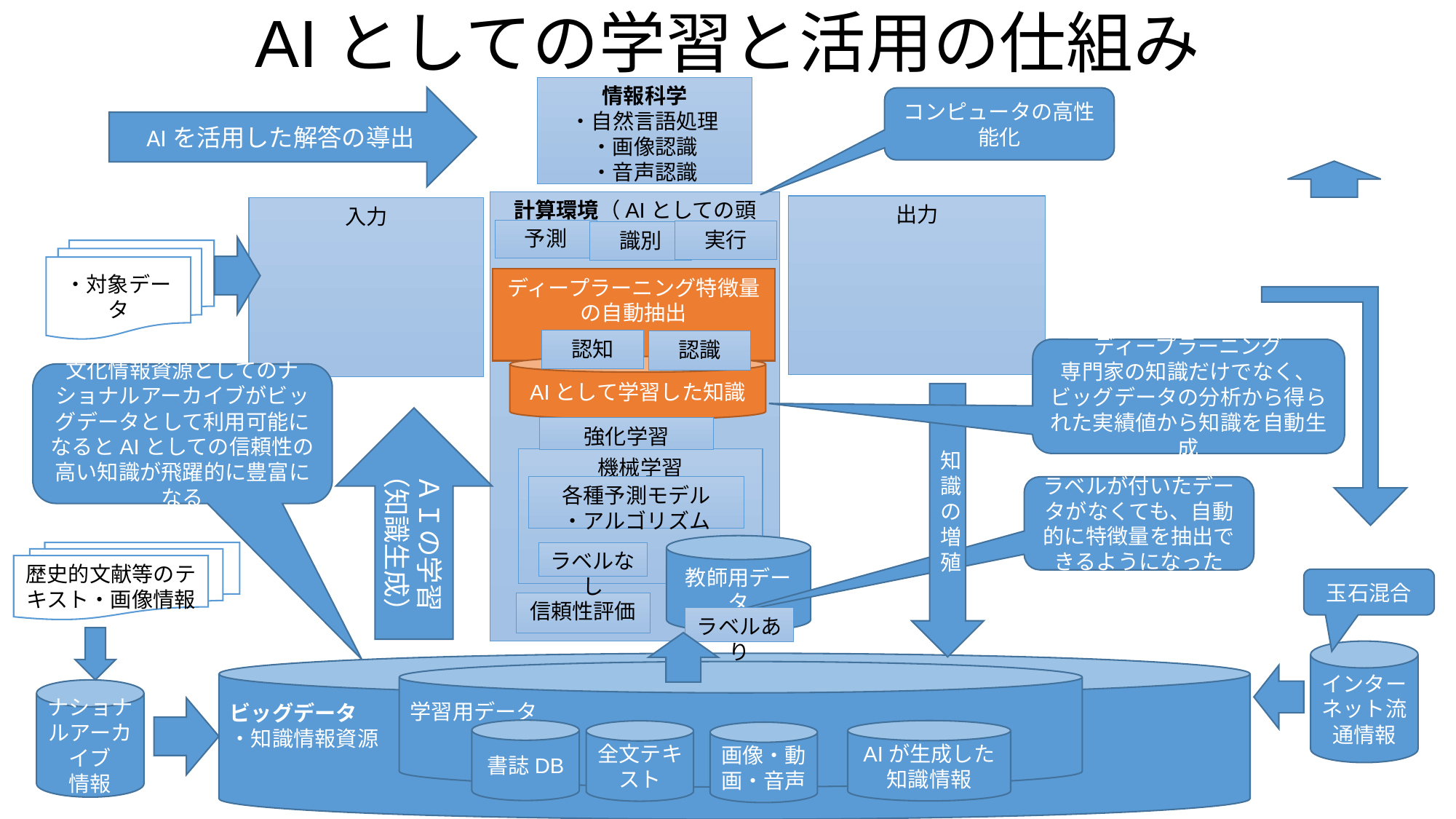

# AIとしての学習と活用の仕組み
情報科学
・自然言語処理
・画像認識
・音声認識
AIを活用した解答の導出
コンピュータの高性能化
企画
・戦略企画会議
・PMO体制
予算要求

・IT戦略基本方針
・IT化構想
・システム化計画
・予算要求資料
計算環境（AIとしての頭脳）
出力
入力
予測
実行
識別

・対象データ
ディープラーニング特徴量の自動抽出

システム化要件定義準備
企画
・PJMO体制
・RFI説明書
認知
認識
ディープラーニング
専門家の知識だけでなく、ビッグデータの分析から得られた実績値から知識を自動生成
・プロジェクト計画書等
AIとして学習した知識
文化情報資源としてのナショナルアーカイブがビッグデータとして利用可能になるとAIとしての信頼性の高い知識が飛躍的に豊富になる
知識の増殖
・RFI
ＡＩの学習
（知識生成）
強化学習
機械学習
システム化要件定義
各種予測モデル
・アルゴリズム
ラベルが付いたデータがなくても、自動的に特徴量を抽出できるようになった
業務・サービス要件定義
・システム化要件定義書（案）
・サービス要件定義
・業務要件定義
教師用データ
歴史的文献等のテキスト・画像情報
ラベルなし
玉石混合
信頼性評価
調達準備
ラベルあり

・調達仕様書（案）

インターネット流通情報
ビッグデータ
・知識情報資源
学習用データ

ナショナルアーカイブ
情報

・RFC
書誌DB
AIが生成した知識情報
全文テキスト
画像・動画・音声
企画
戦略